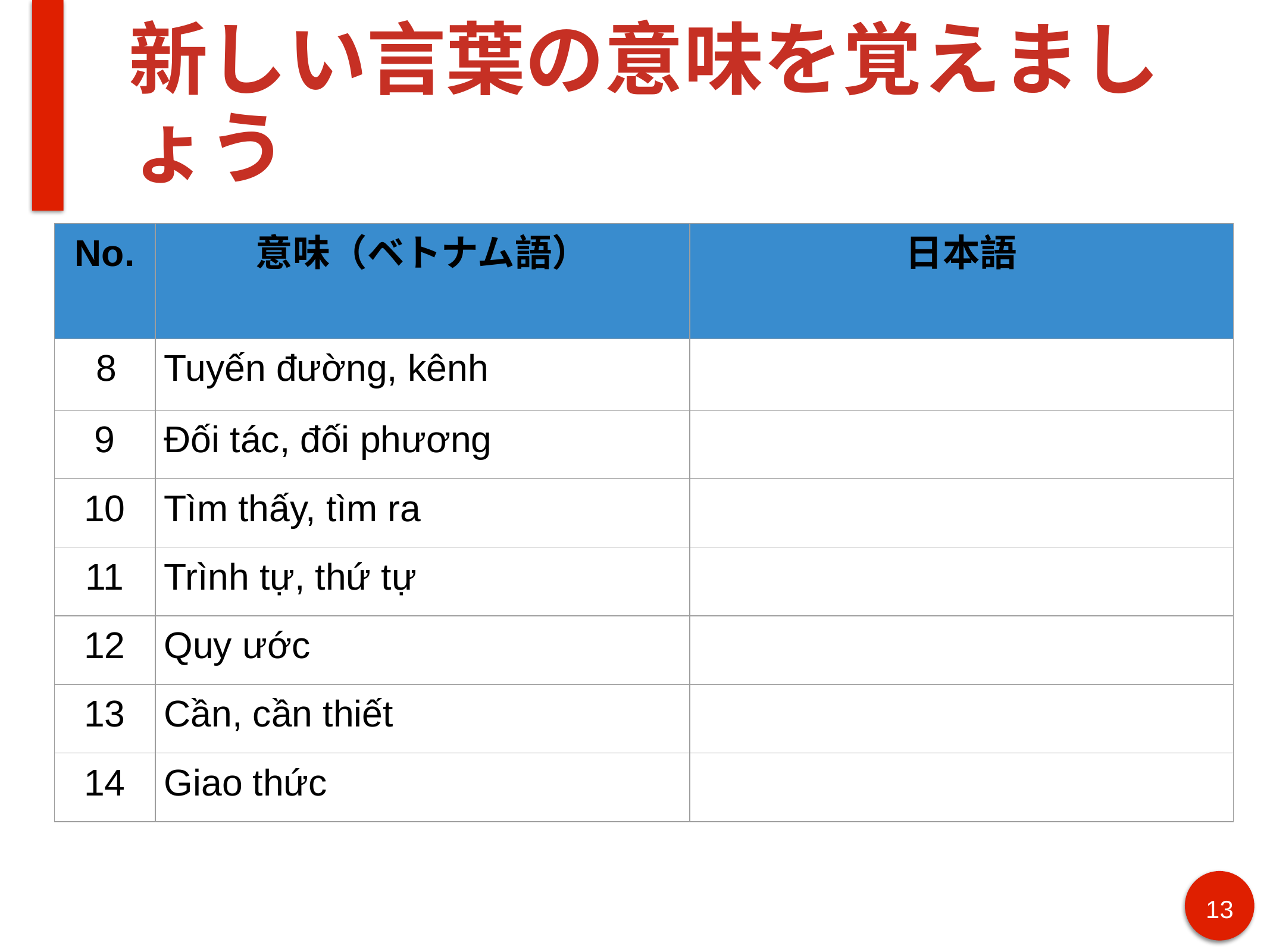

# 新しい言葉の意味を覚えましょう
| No. | 意味（ベトナム語） | 日本語 |
| --- | --- | --- |
| 8 | Tuyến đường, kênh |  |
| 9 | Đối tác, đối phương |  |
| 10 | Tìm thấy, tìm ra |  |
| 11 | Trình tự, thứ tự |  |
| 12 | Quy ước |  |
| 13 | Cần, cần thiết |  |
| 14 | Giao thức |  |
13